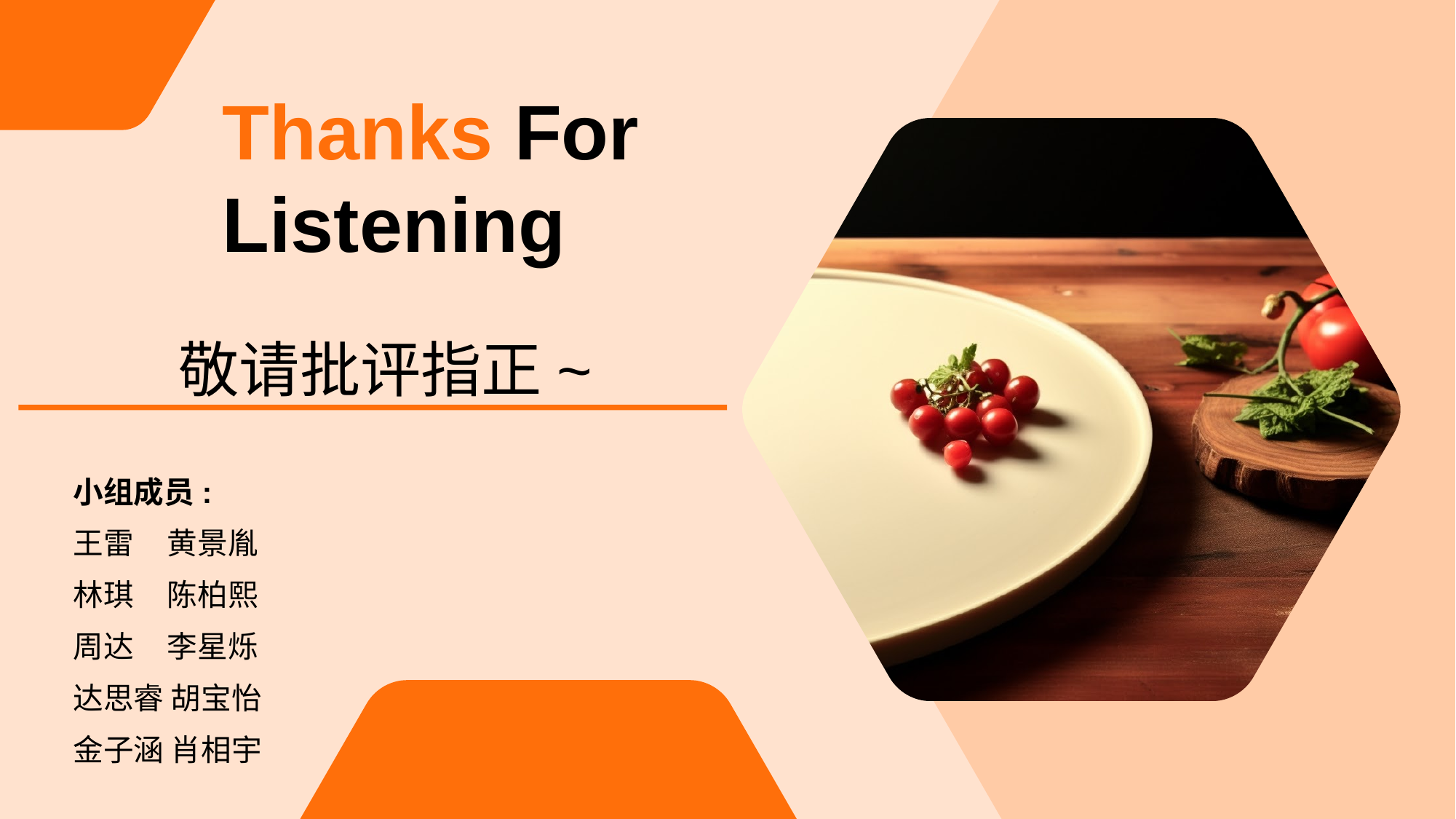

# Thanks For Listening
敬请批评指正~

小组成员:
王雷     黄景胤
林琪     陈柏熙
周达     李星烁
达思睿 胡宝怡
金子涵 肖相宇